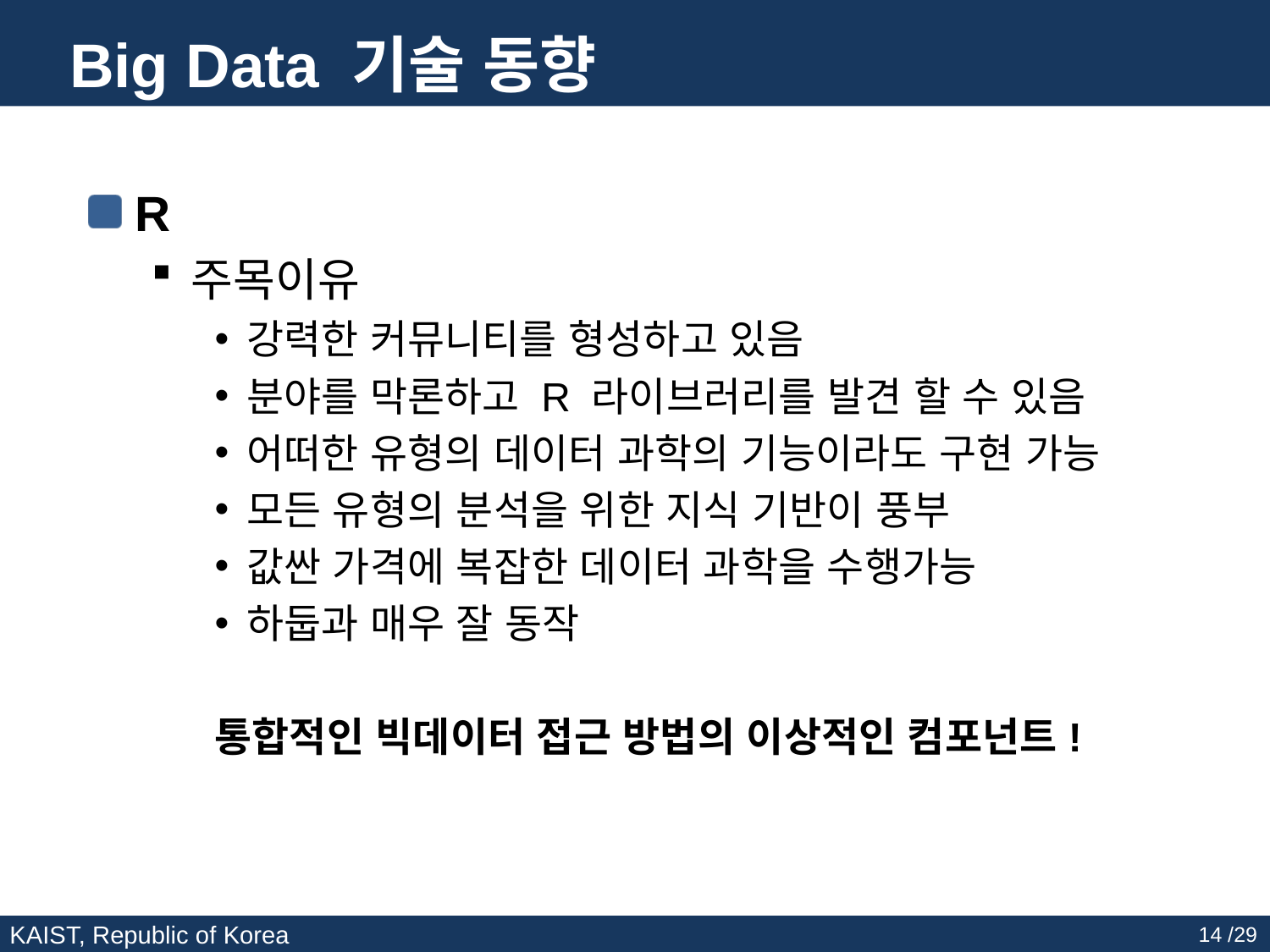

# Big Data 기술 동향
R
주목이유
강력한 커뮤니티를 형성하고 있음
분야를 막론하고 R 라이브러리를 발견 할 수 있음
어떠한 유형의 데이터 과학의 기능이라도 구현 가능
모든 유형의 분석을 위한 지식 기반이 풍부
값싼 가격에 복잡한 데이터 과학을 수행가능
하둡과 매우 잘 동작

통합적인 빅데이터 접근 방법의 이상적인 컴포넌트!

14